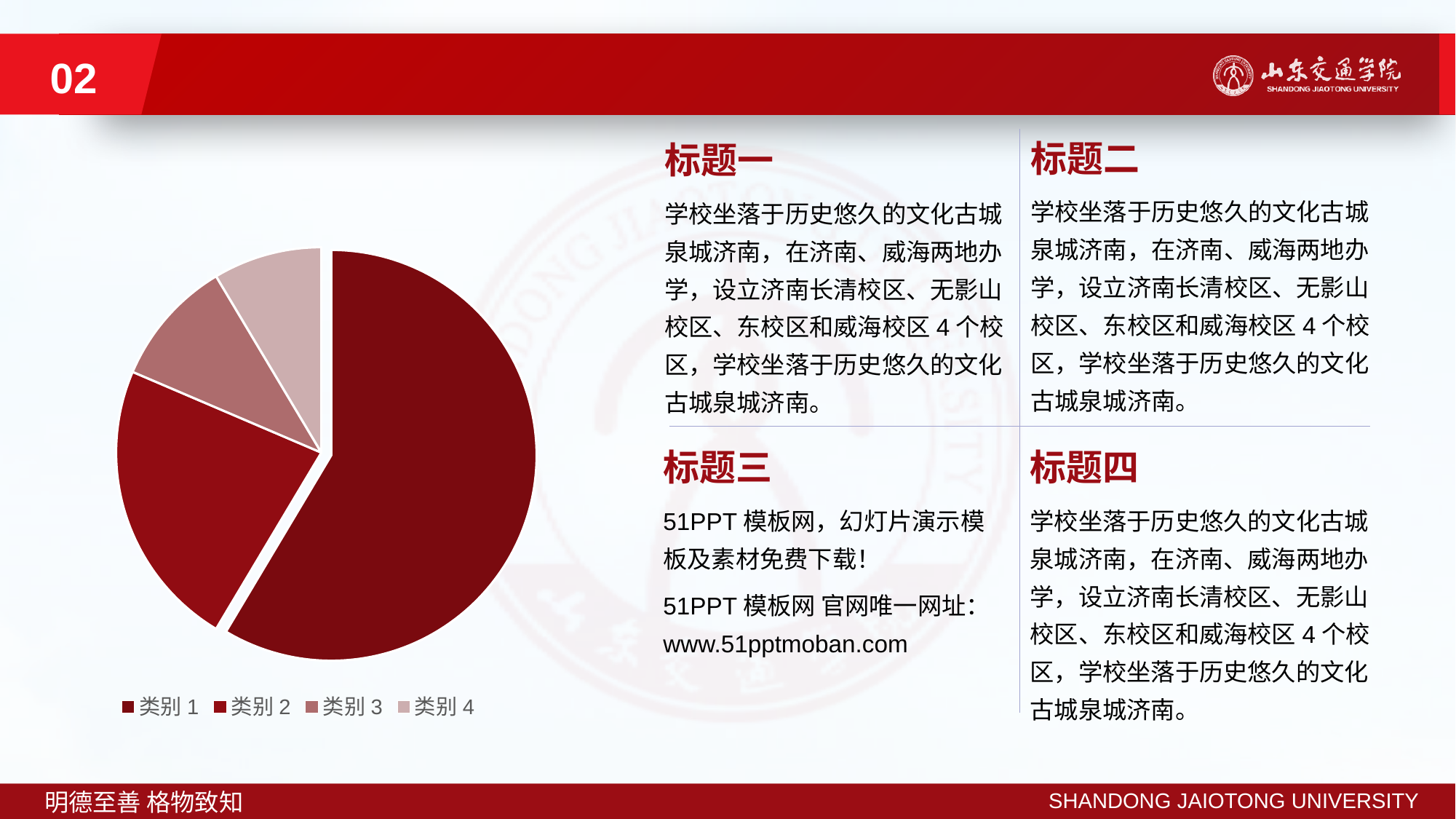

02
标题二
学校坐落于历史悠久的文化古城泉城济南，在济南、威海两地办学，设立济南长清校区、无影山校区、东校区和威海校区4个校区，学校坐落于历史悠久的文化古城泉城济南。
标题一
学校坐落于历史悠久的文化古城泉城济南，在济南、威海两地办学，设立济南长清校区、无影山校区、东校区和威海校区4个校区，学校坐落于历史悠久的文化古城泉城济南。

### Chart

| Category | 销售额 |
|---|---|
| 类别1 | 8.2 |
| 类别2 | 3.2 |
| 类别3 | 1.4 |
| 类别4 | 1.2 |
标题三
51PPT模板网，幻灯片演示模板及素材免费下载！
51PPT模板网 官网唯一网址：www.51pptmoban.com
标题四
学校坐落于历史悠久的文化古城泉城济南，在济南、威海两地办学，设立济南长清校区、无影山校区、东校区和威海校区4个校区，学校坐落于历史悠久的文化古城泉城济南。